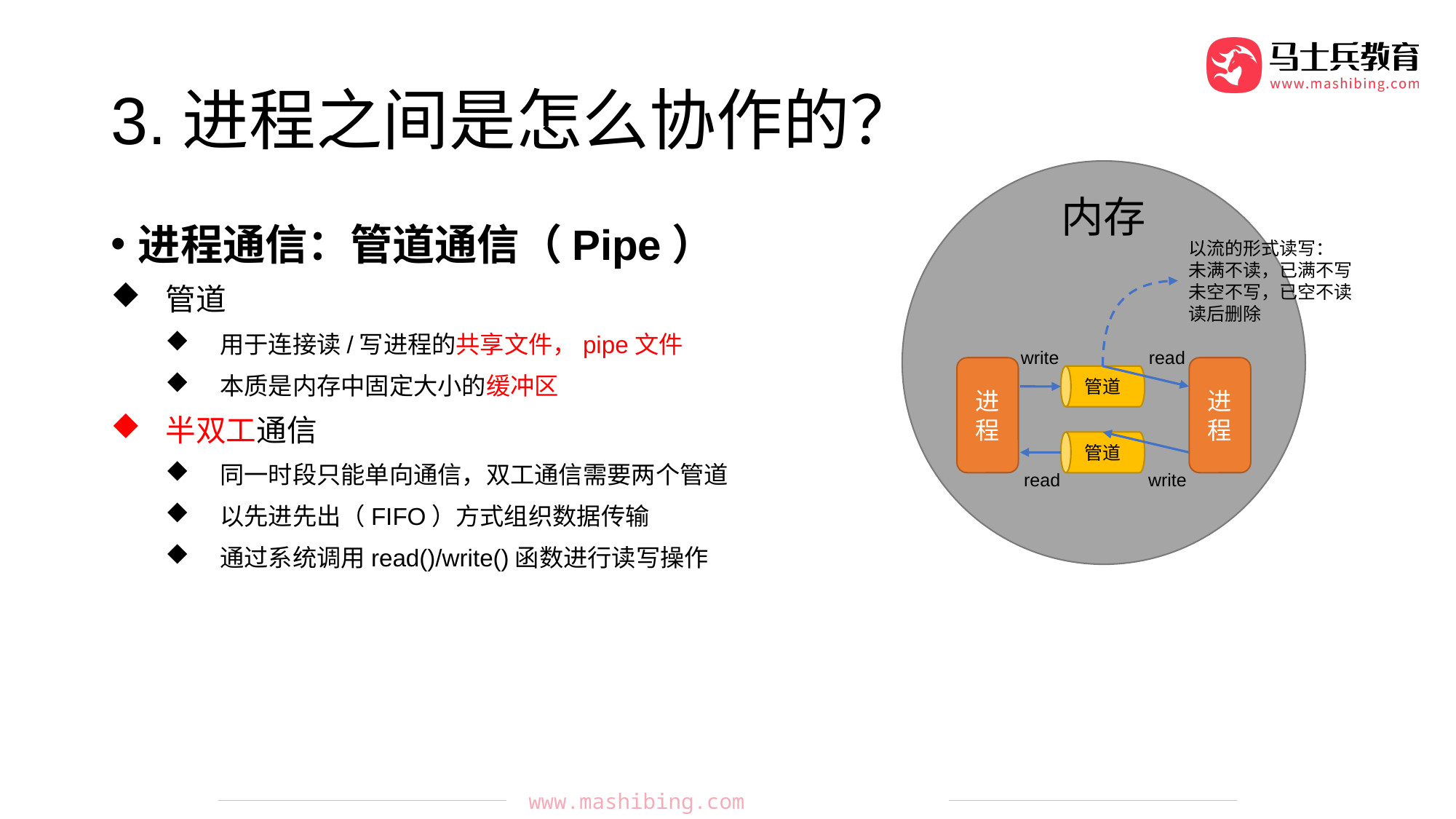

# 3.进程之间是怎么协作的？

内存
进程
进程
进程通信：管道通信（Pipe）
管道
用于连接读/写进程的共享文件，pipe文件
本质是内存中固定大小的缓冲区
半双工通信
同一时段只能单向通信，双工通信需要两个管道
以先进先出（FIFO）方式组织数据传输
通过系统调用read()/write()函数进行读写操作

以流的形式读写：
未满不读，已满不写
未空不写，已空不读
读后删除
write
read

管道

管道
read
write